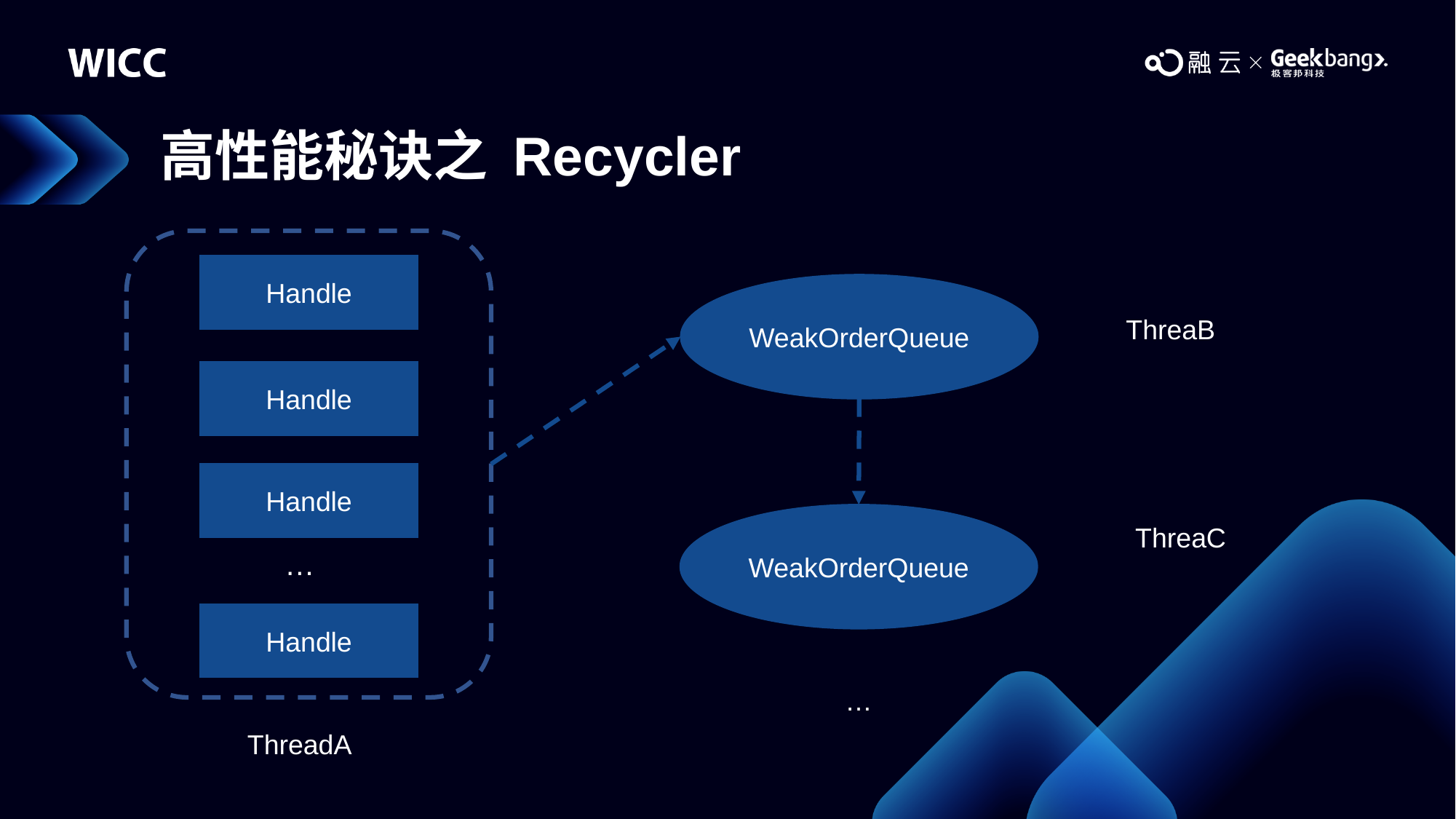

# 高性能秘诀之 Recycler

Handle
WeakOrderQueue
ThreaB
Handle
Handle
WeakOrderQueue
ThreaC
…
Handle
…
ThreadA